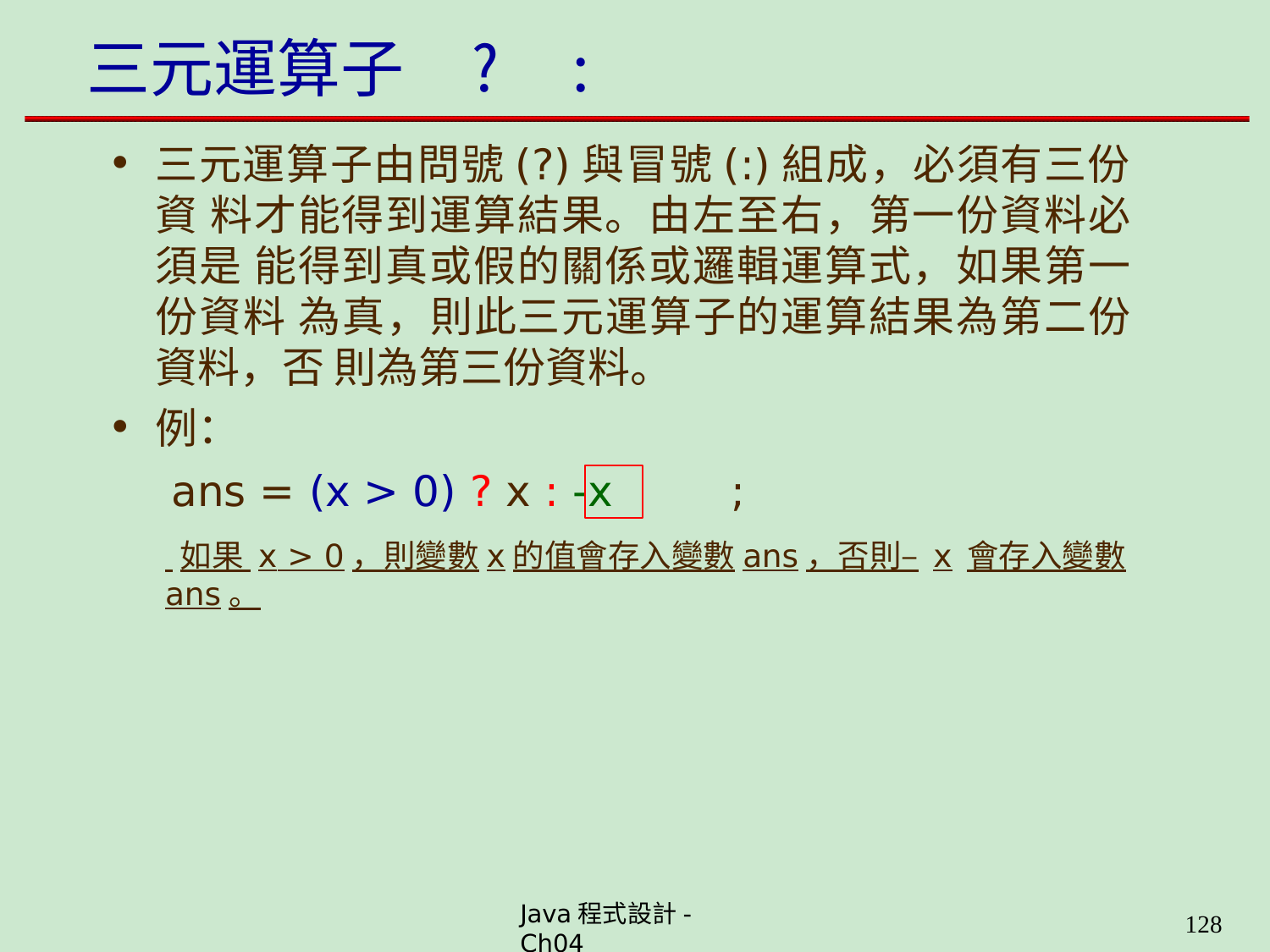

# 三元運算子	?	:
三元運算子由問號(?)與冒號(:)組成，必須有三份資 料才能得到運算結果。由左至右，第一份資料必須是 能得到真或假的關係或邏輯運算式，如果第一份資料 為真，則此三元運算子的運算結果為第二份資料，否 則為第三份資料。
例：
ans = (x > 0) ? x : -x	;
 如果 x > 0，則變數x的值會存入變數ans，否則–x會存入變數ans。

Java程式設計-Ch04
128